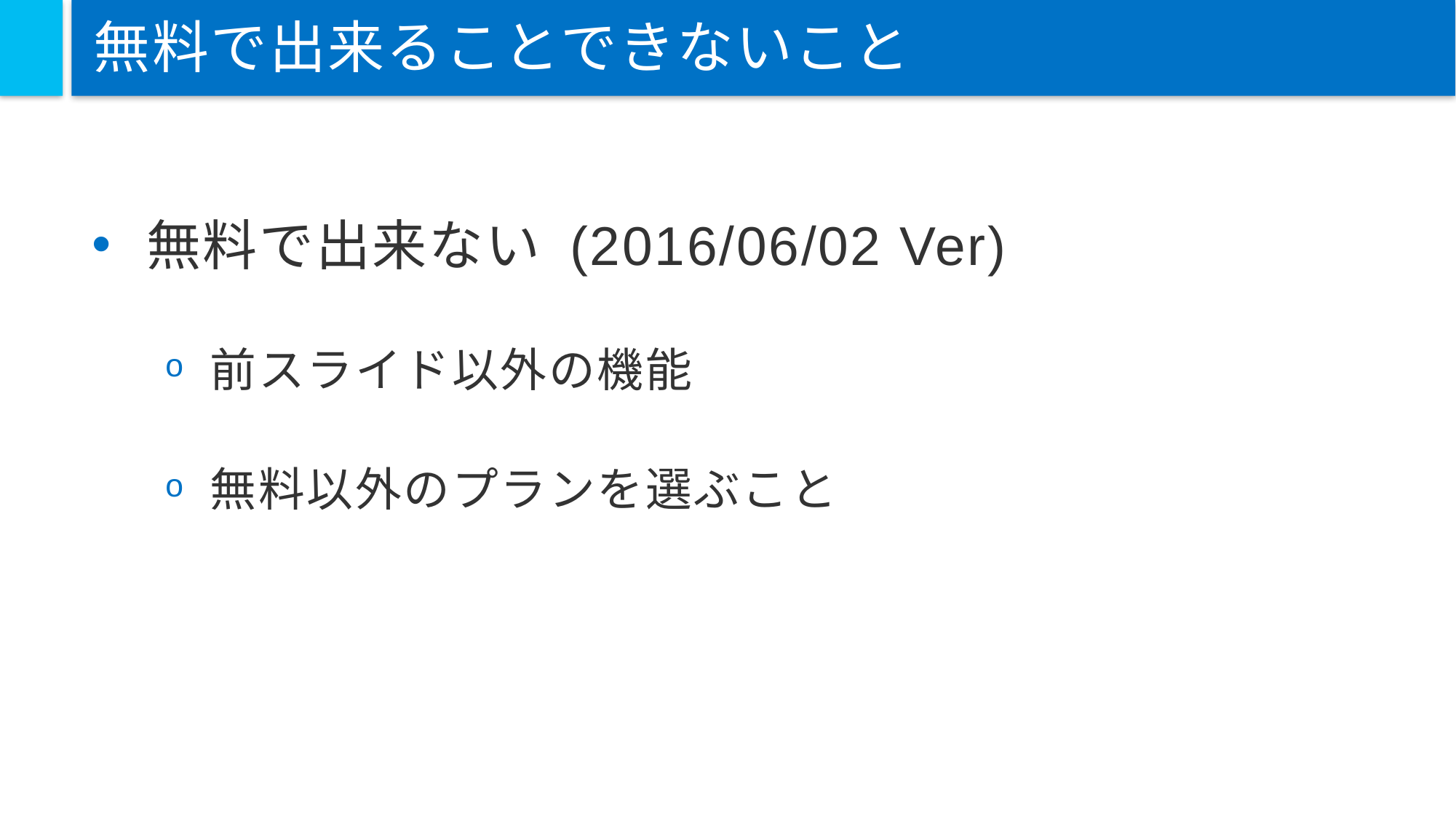

# 無料で出来ることできないこと
無料で出来ない (2016/06/02 Ver)
前スライド以外の機能
無料以外のプランを選ぶこと